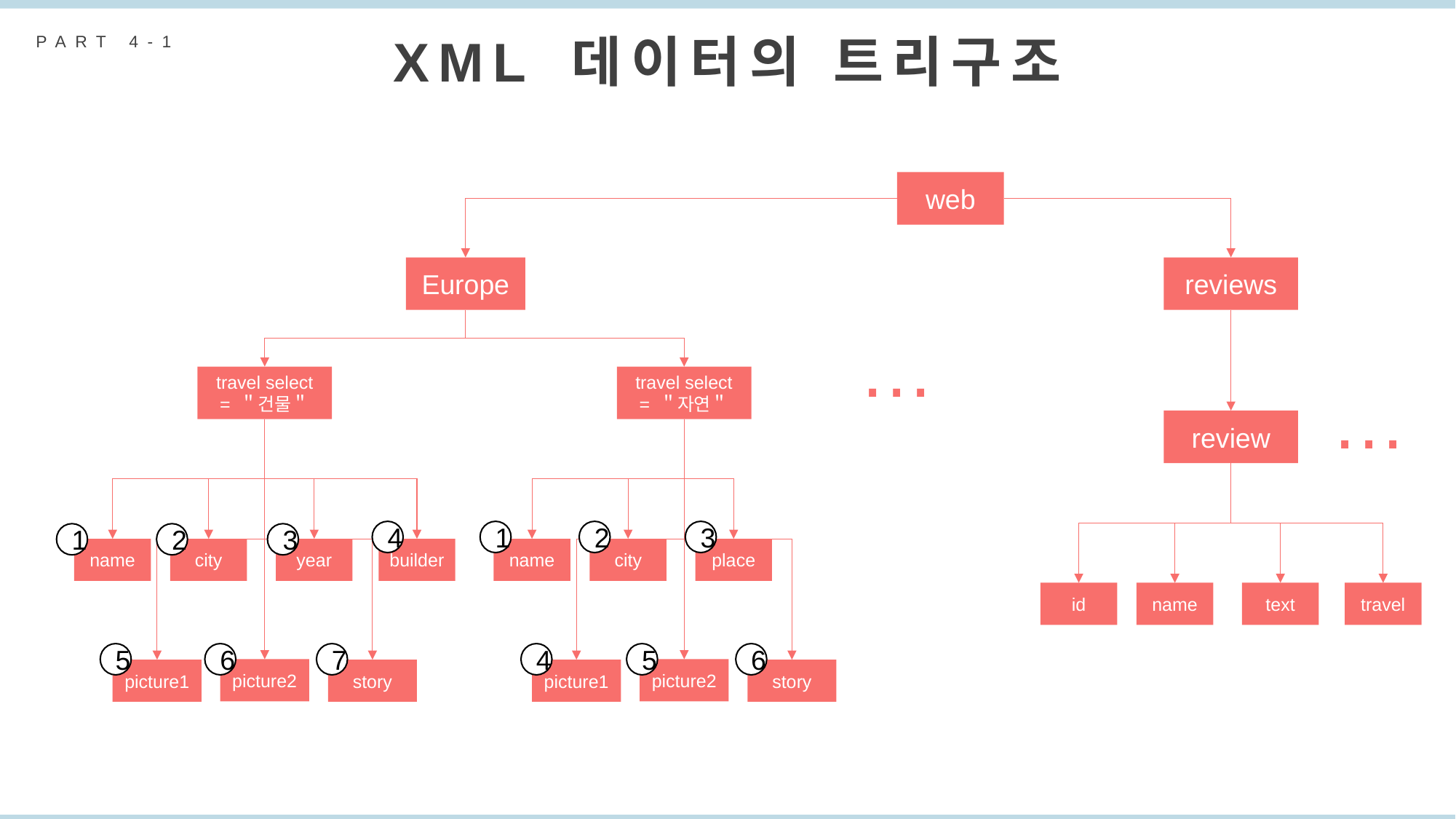

XML 데이터의 트리구조
PART 4-1
web
Europe
reviews
…
travel select = ＂건물＂
travel select = ＂자연＂
…
review
4
1
2
3
1
2
3
name
city
year
builder
name
city
place
id
name
text
travel
5
6
7
4
5
6
picture2
picture2
picture1
story
picture1
story